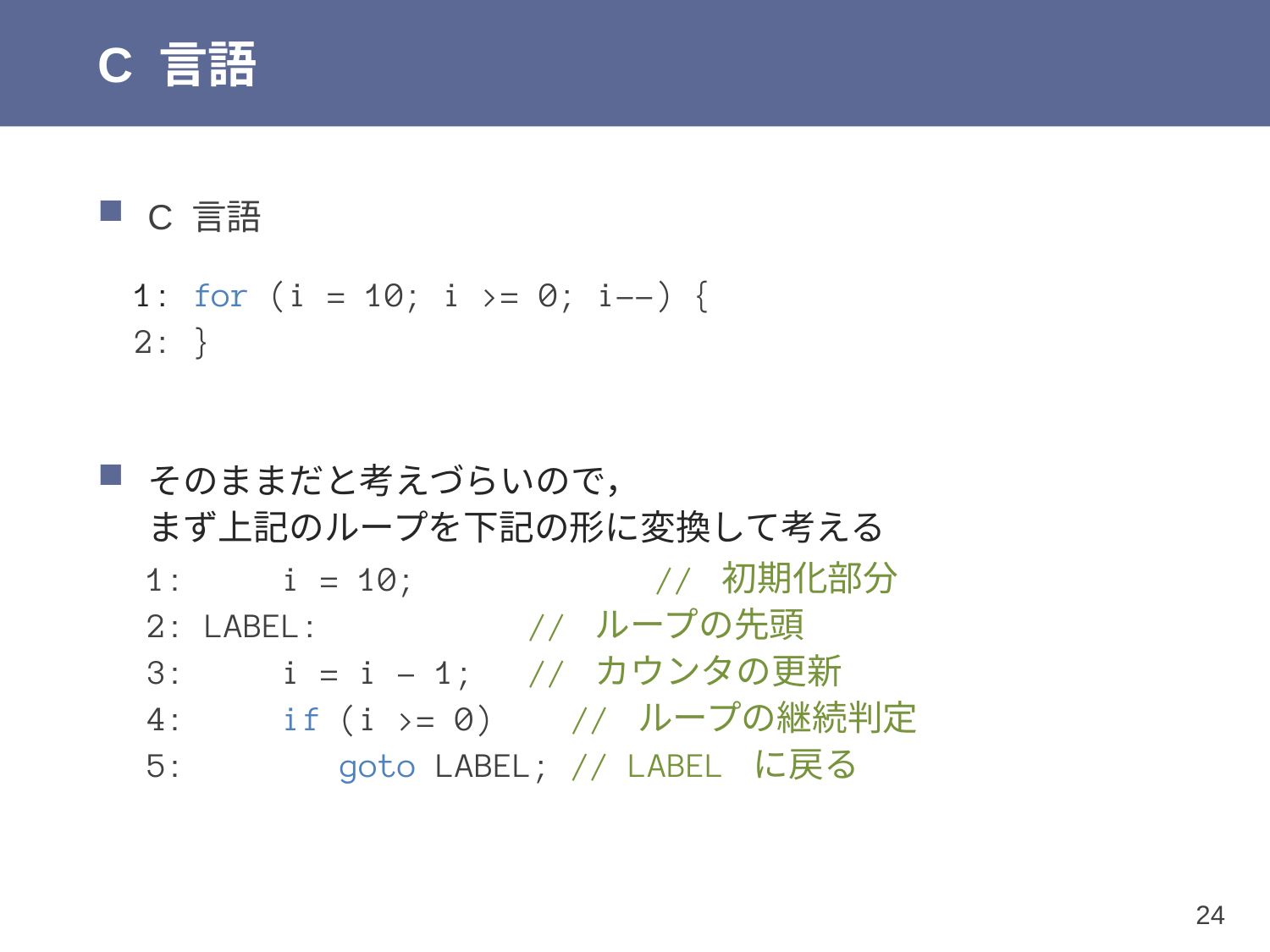

# C 言語
C 言語
1: for (i = 10; i >= 0; i--) {
2: }
そのままだと考えづらいので，
まず上記のループを下記の形に変換して考える
1:     i = 10;		// 初期化部分
2: LABEL:		// ループの先頭
3:     i = i - 1;	// カウンタの更新
4:     if (i >= 0)    // ループの継続判定
5:        goto LABEL; // LABEL に戻る